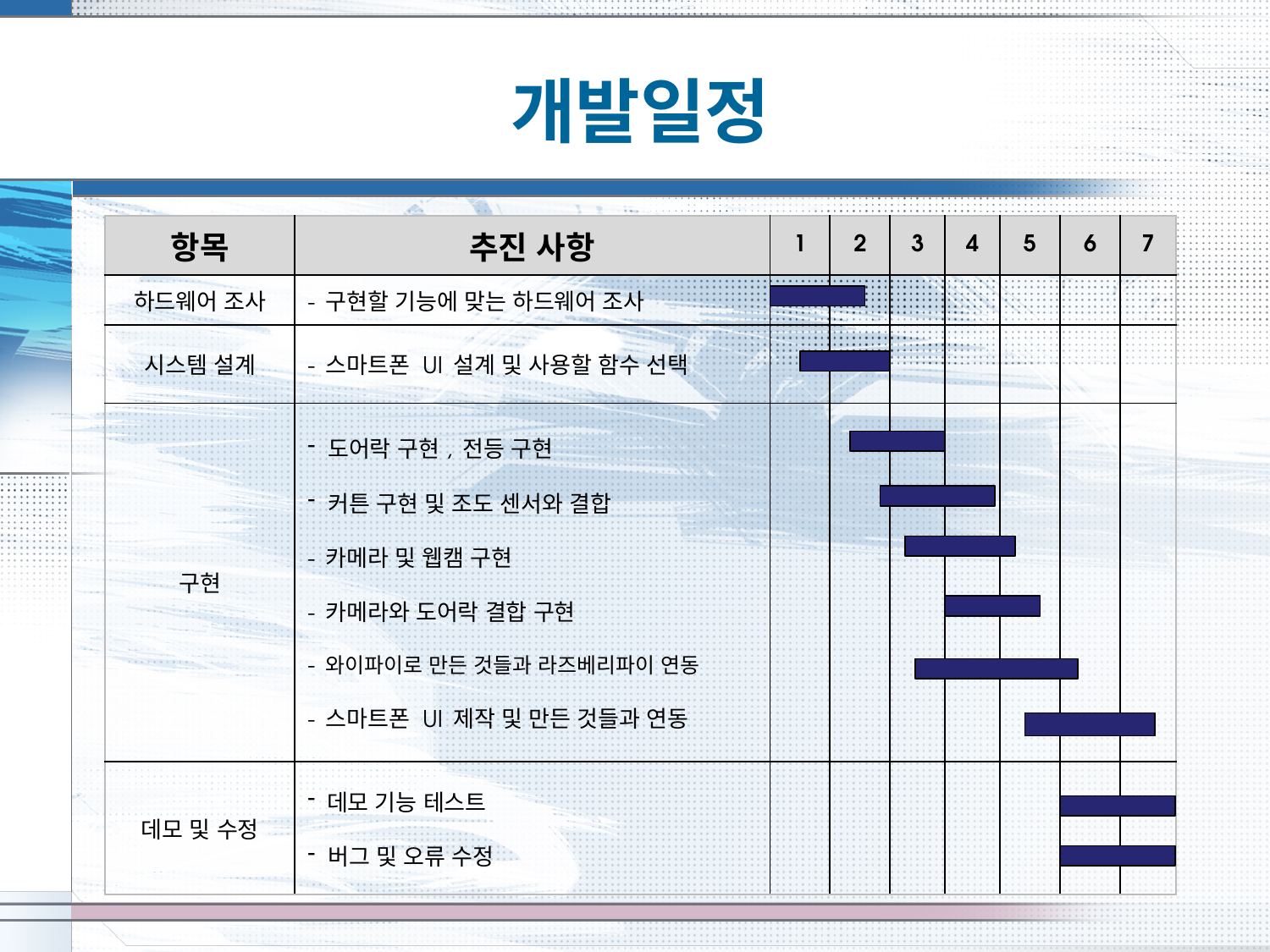

# 개발일정
| 항목 | 추진 사항 | 1 | 2 | 3 | 4 | 5 | 6 | 7 |
| --- | --- | --- | --- | --- | --- | --- | --- | --- |
| 하드웨어 조사 | - 구현할 기능에 맞는 하드웨어 조사 |  |  |  |  |  |  |  |
| 시스템 설계 | - 스마트폰 UI 설계 및 사용할 함수 선택 |  |  |  |  |  |  |  |
| 구현 | 도어락 구현, 전등 구현 커튼 구현 및 조도 센서와 결합 - 카메라 및 웹캠 구현 - 카메라와 도어락 결합 구현 - 와이파이로 만든 것들과 라즈베리파이 연동 - 스마트폰 UI 제작 및 만든 것들과 연동 |  |  |  |  |  |  |  |
| 데모 및 수정 | 데모 기능 테스트 버그 및 오류 수정 |  |  |  |  |  |  |  |